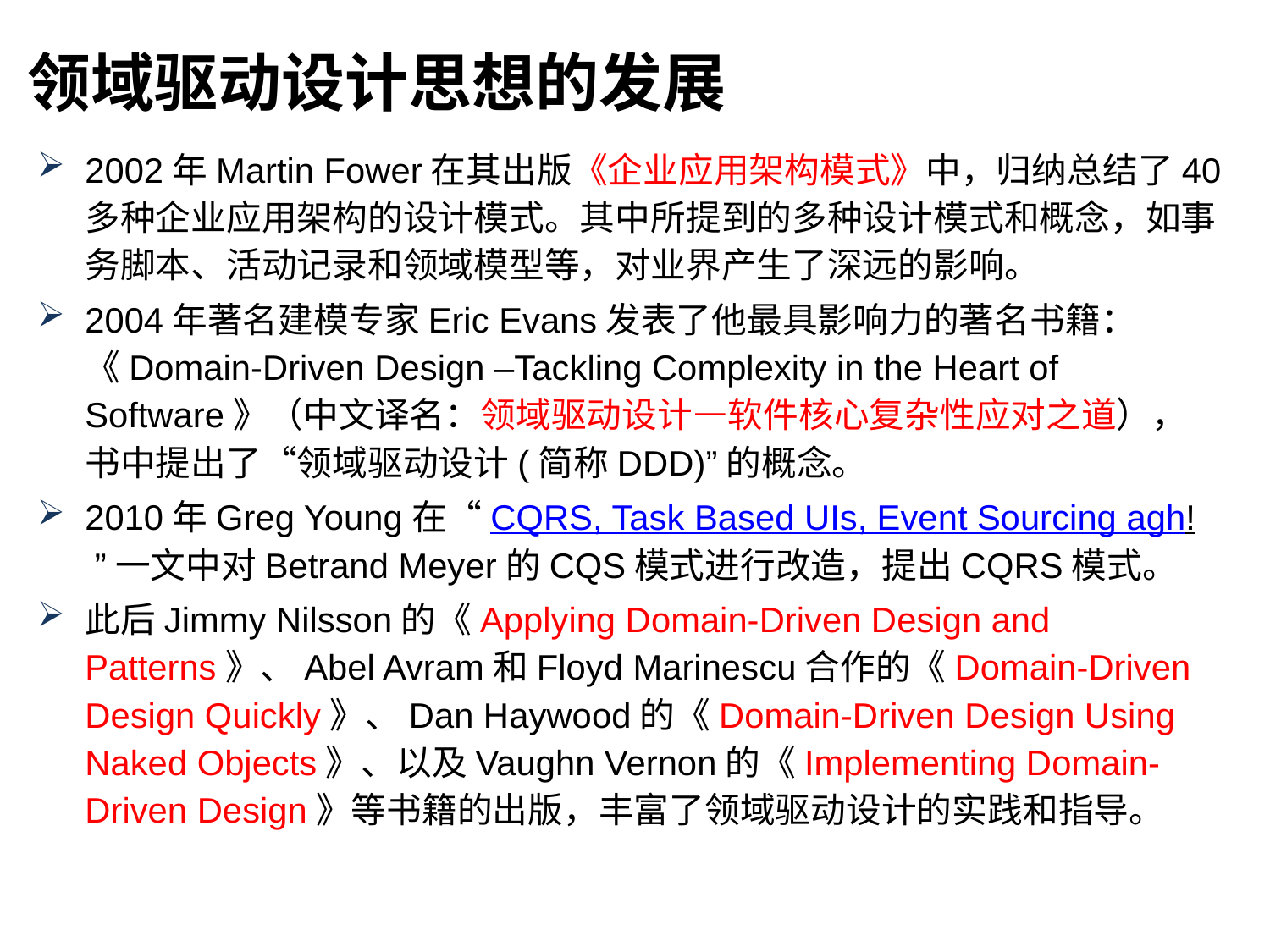

领域驱动设计思想的发展
2002年Martin Fower在其出版《企业应用架构模式》中，归纳总结了40多种企业应用架构的设计模式。其中所提到的多种设计模式和概念，如事务脚本、活动记录和领域模型等，对业界产生了深远的影响。
2004年著名建模专家Eric Evans发表了他最具影响力的著名书籍：《Domain-Driven Design –Tackling Complexity in the Heart of Software》（中文译名：领域驱动设计—软件核心复杂性应对之道），书中提出了“领域驱动设计(简称DDD)”的概念。
2010年Greg Young在“CQRS, Task Based UIs, Event Sourcing agh! ”一文中对Betrand Meyer的CQS模式进行改造，提出CQRS模式。
此后Jimmy Nilsson的《Applying Domain-Driven Design and Patterns》、Abel Avram和Floyd Marinescu合作的《Domain-Driven Design Quickly》、Dan Haywood的《Domain-Driven Design Using Naked Objects》、以及Vaughn Vernon的《Implementing Domain-Driven Design》等书籍的出版，丰富了领域驱动设计的实践和指导。